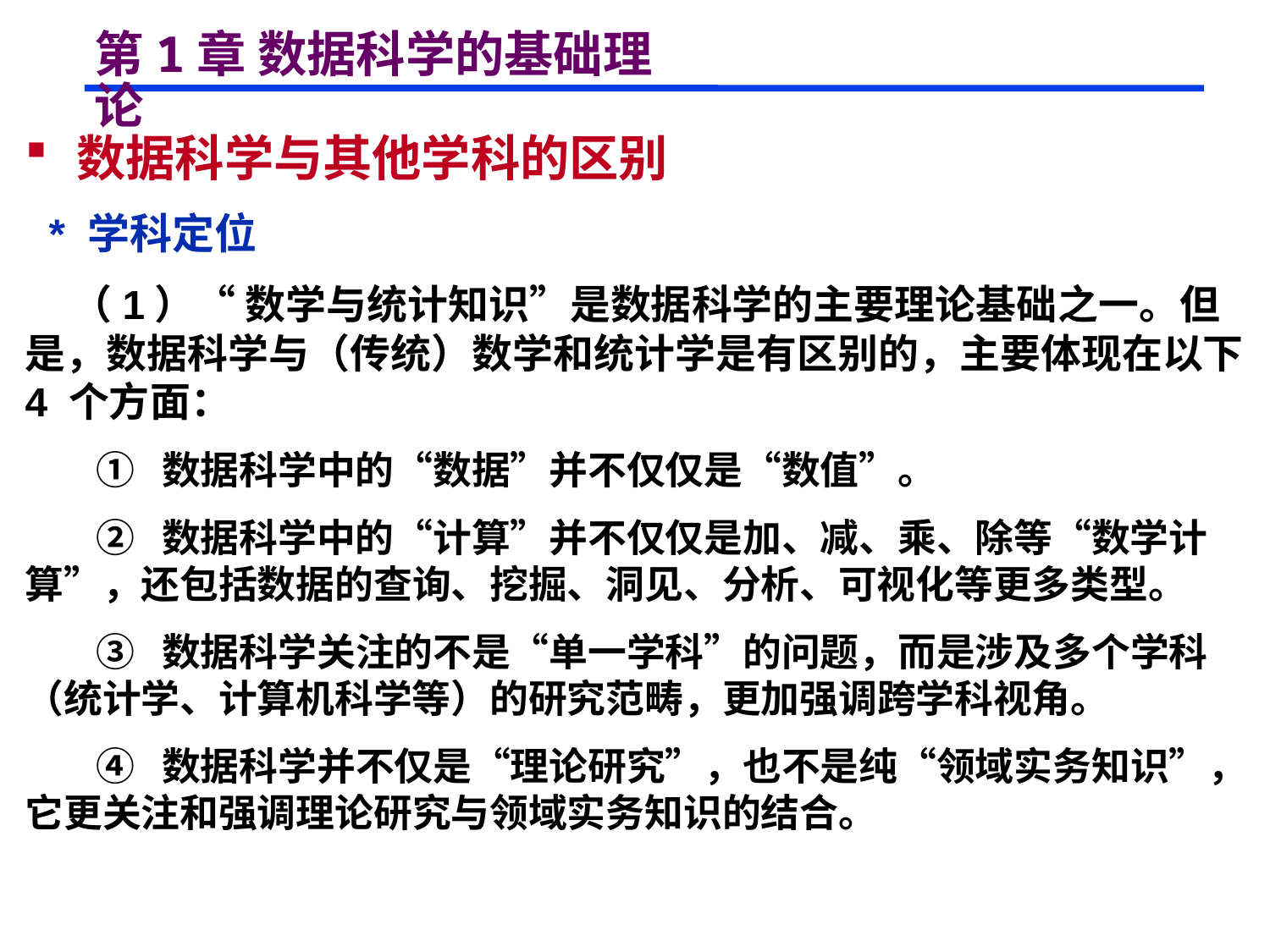

# 第1章 数据科学的基础理论
 数据科学与其他学科的区别
  * 学科定位
    （1）“ 数学与统计知识”是数据科学的主要理论基础之一。但是，数据科学与（传统）数学和统计学是有区别的，主要体现在以下 4 个方面：
        ①  数据科学中的“数据”并不仅仅是“数值”。
        ②  数据科学中的“计算”并不仅仅是加、减、乘、除等“数学计算”，还包括数据的查询、挖掘、洞见、分析、可视化等更多类型。
        ③  数据科学关注的不是“单一学科”的问题，而是涉及多个学科（统计学、计算机科学等）的研究范畴，更加强调跨学科视角。
        ④  数据科学并不仅是“理论研究”，也不是纯“领域实务知识”，它更关注和强调理论研究与领域实务知识的结合。